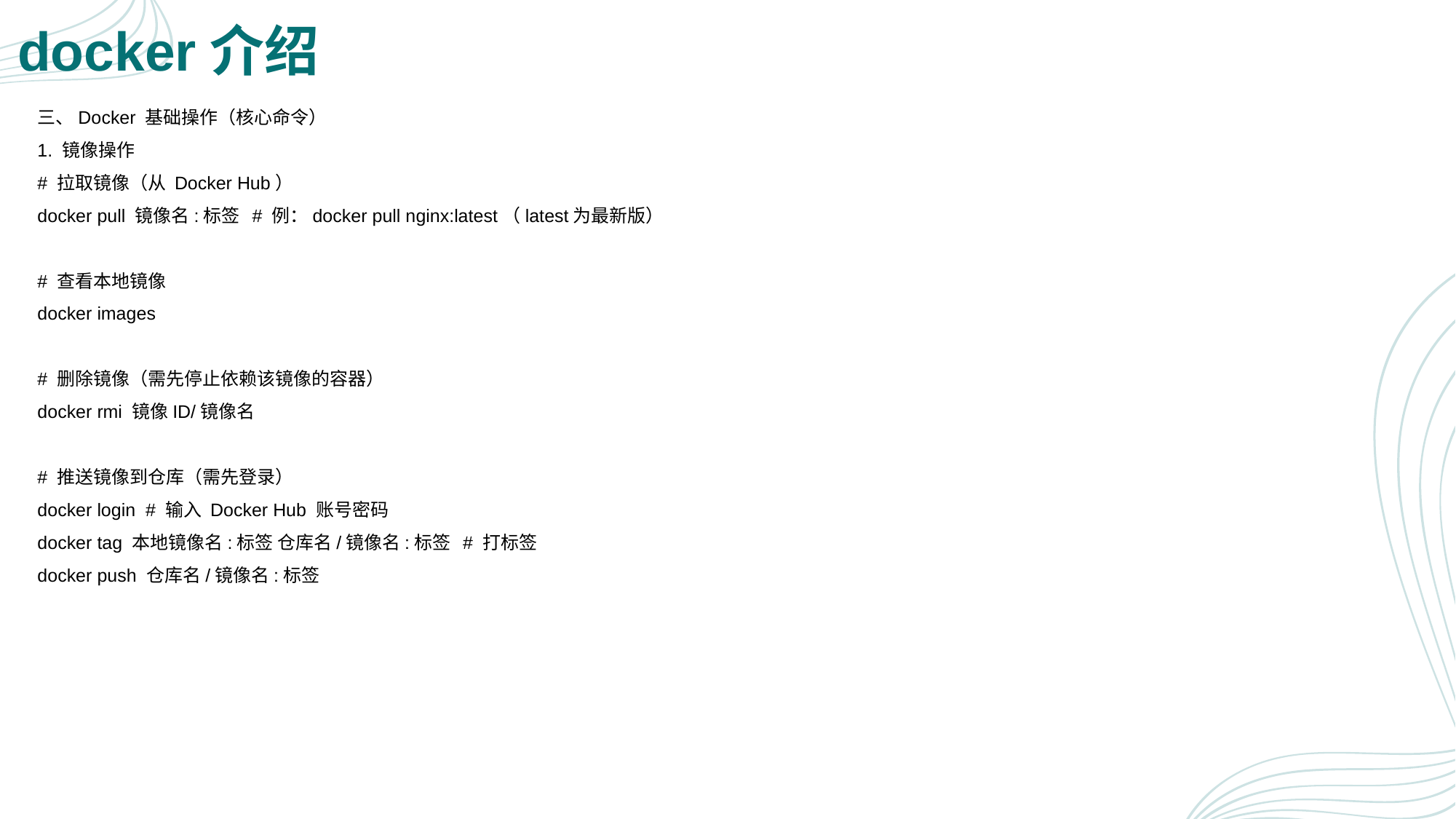

# docker介绍
三、Docker 基础操作（核心命令）
1. 镜像操作
# 拉取镜像（从 Docker Hub）
docker pull 镜像名:标签  # 例：docker pull nginx:latest（latest为最新版）

# 查看本地镜像
docker images

# 删除镜像（需先停止依赖该镜像的容器）
docker rmi 镜像ID/镜像名

# 推送镜像到仓库（需先登录）
docker login  # 输入 Docker Hub 账号密码
docker tag 本地镜像名:标签 仓库名/镜像名:标签  # 打标签
docker push 仓库名/镜像名:标签